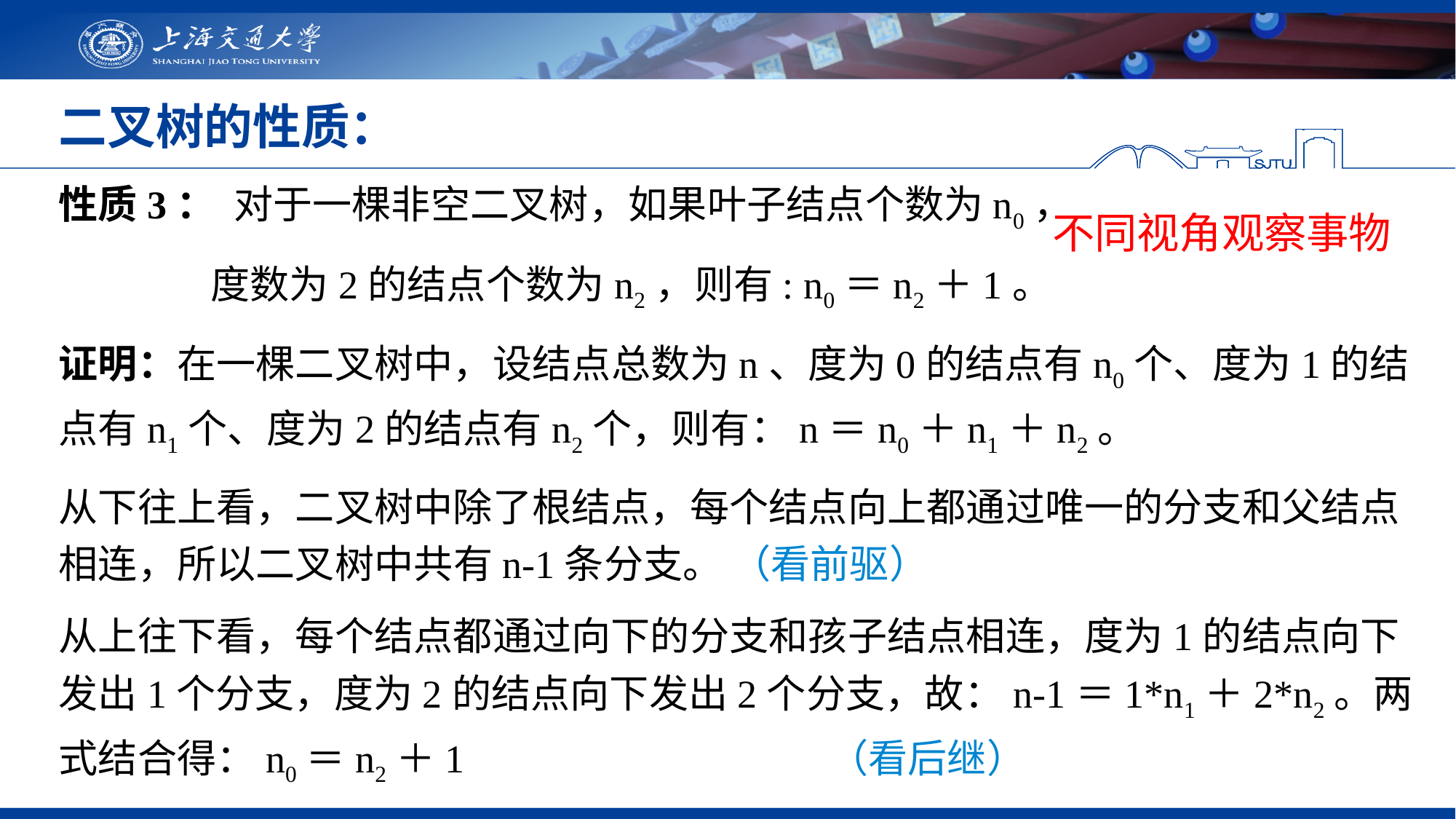

# 二叉树的性质：
性质3：  对于一棵非空二叉树，如果叶子结点个数为n0，
                度数为2的结点个数为n2，则有: n0＝n2＋1。
证明：在一棵二叉树中，设结点总数为n、度为0的结点有n0个、度为1的结点有n1个、度为2的结点有n2个，则有：n＝n0＋n1＋n2。
从下往上看，二叉树中除了根结点，每个结点向上都通过唯一的分支和父结点相连，所以二叉树中共有n-1条分支。 （看前驱）
从上往下看，每个结点都通过向下的分支和孩子结点相连，度为1的结点向下发出1个分支，度为2的结点向下发出2个分支，故：n-1＝1*n1＋2*n2。两式结合得：n0＝n2＋1	                                 （看后继）
不同视角观察事物